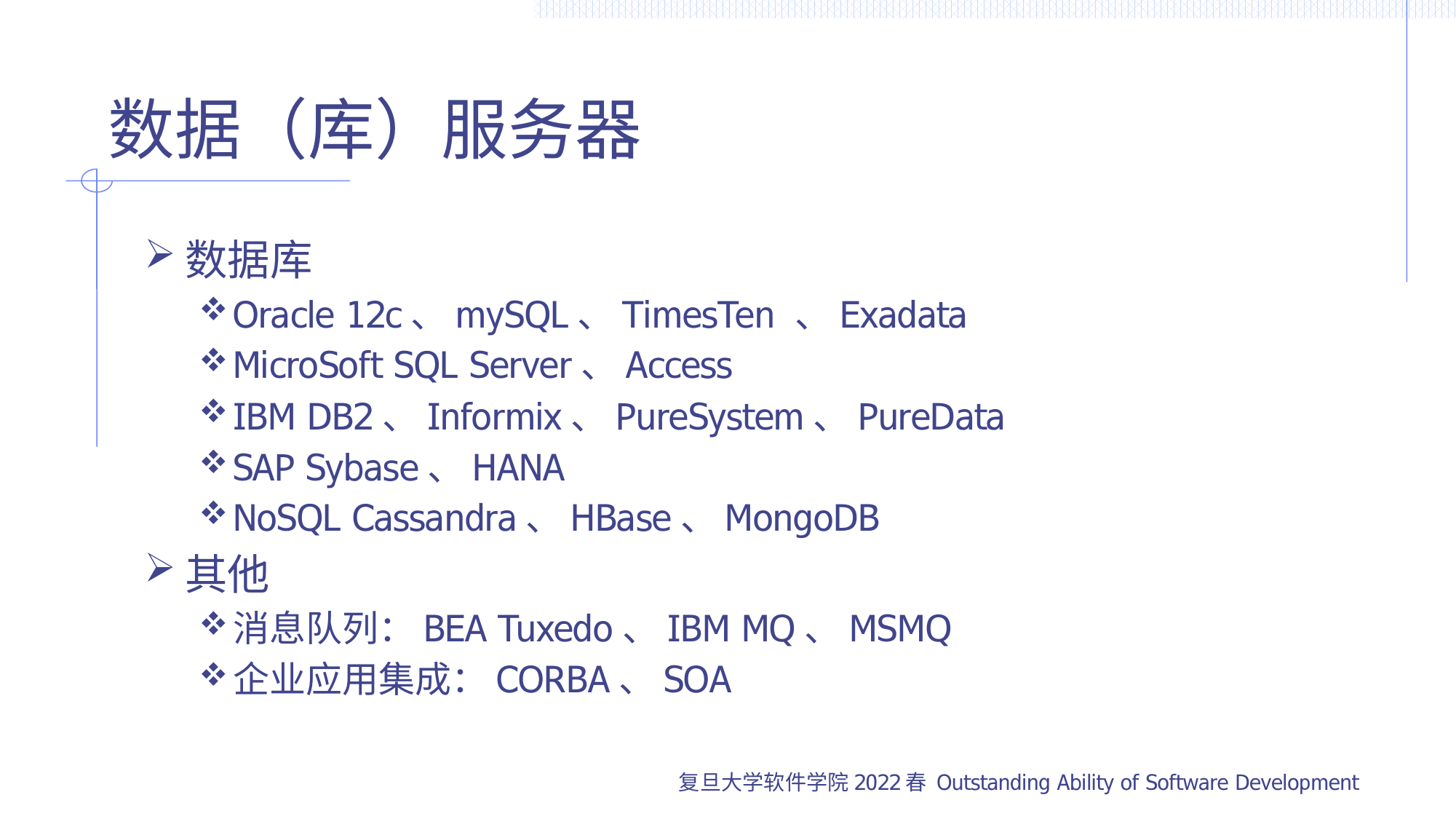

# 数据（库）服务器
数据库
Oracle 12c、mySQL、TimesTen 、Exadata
MicroSoft SQL Server、Access
IBM DB2、Informix、PureSystem、PureData
SAP Sybase、HANA
NoSQL Cassandra、HBase、MongoDB
其他
消息队列：BEA Tuxedo、IBM MQ、MSMQ
企业应用集成：CORBA、SOA